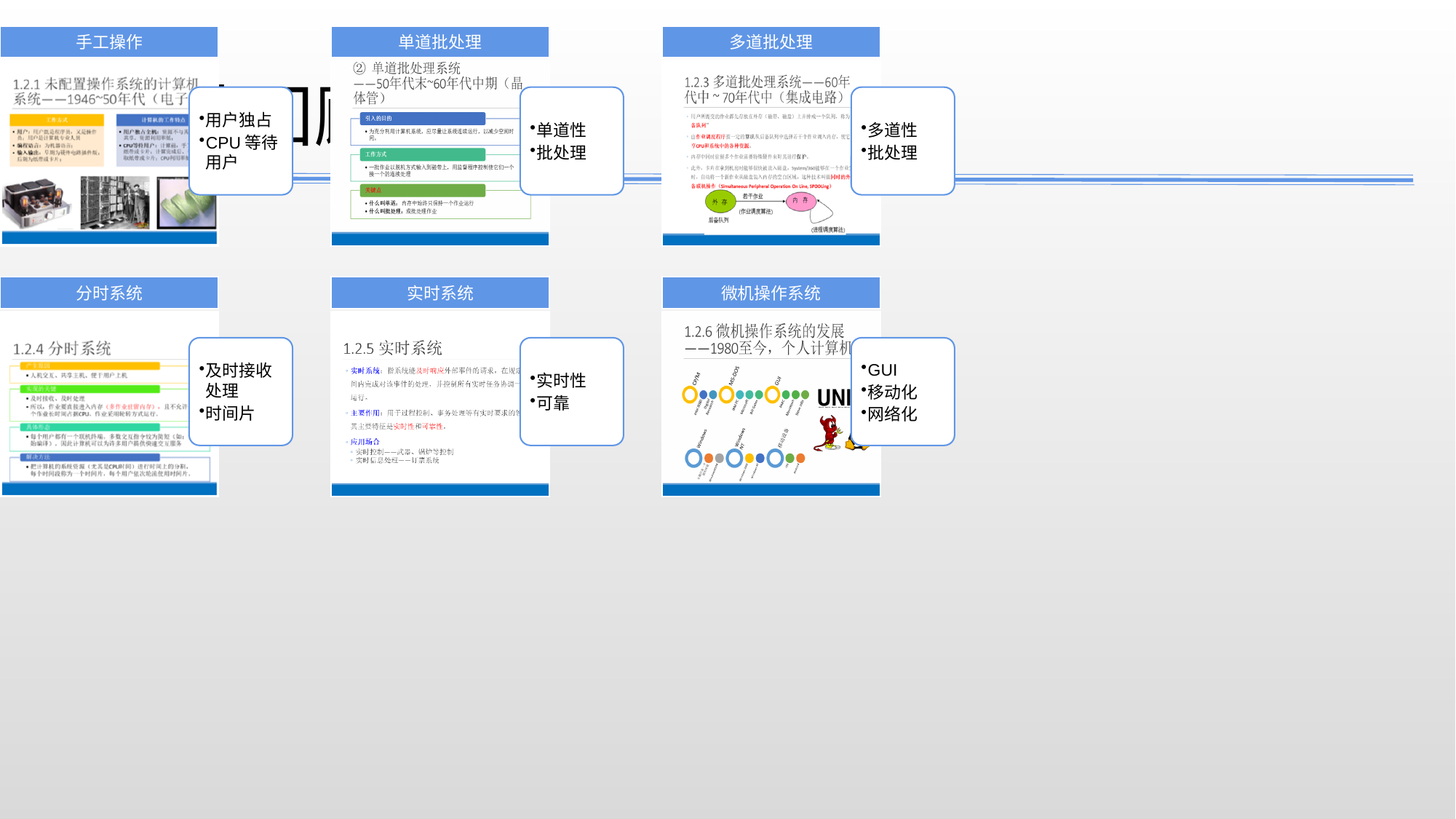

前情回顾
用户独占
CPU等待用户
单道性
批处理
多道性
批处理
手工操作
及时接收处理
时间片
单道批处理
实时性
可靠
多道批处理
GUI
移动化
网络化
分时系统
实时系统
微机操作系统